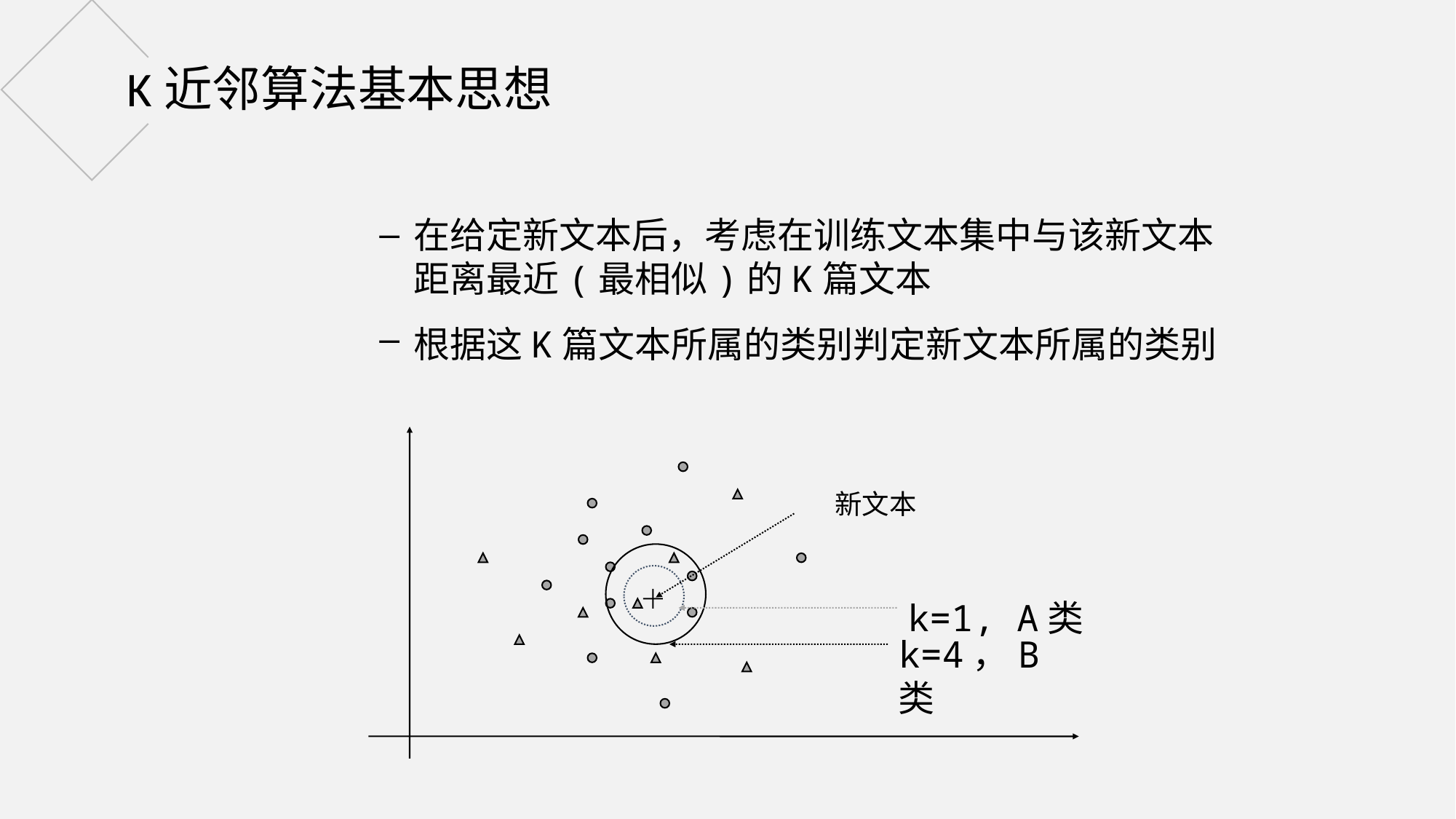

K近邻算法基本思想

在给定新文本后，考虑在训练文本集中与该新文本距离最近(最相似)的K篇文本
根据这K篇文本所属的类别判定新文本所属的类别

新文本

k=1, A类

k=4，B类